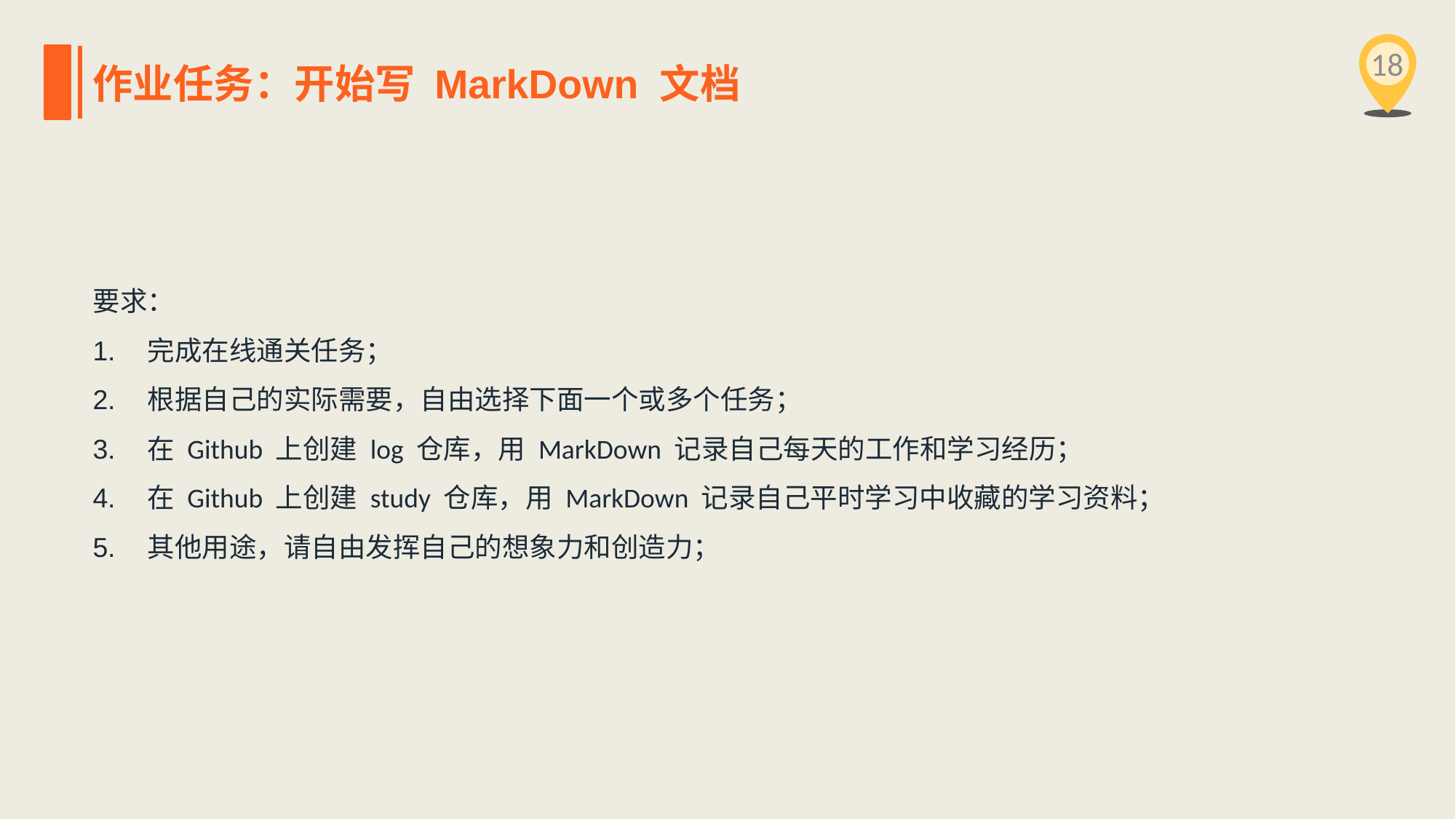

18

作业任务：开始写 MarkDown 文档
要求：
完成在线通关任务；
根据自己的实际需要，自由选择下面一个或多个任务；
在 Github 上创建 log 仓库，用 MarkDown 记录自己每天的工作和学习经历；
在 Github 上创建 study 仓库，用 MarkDown 记录自己平时学习中收藏的学习资料；
其他用途，请自由发挥自己的想象力和创造力；